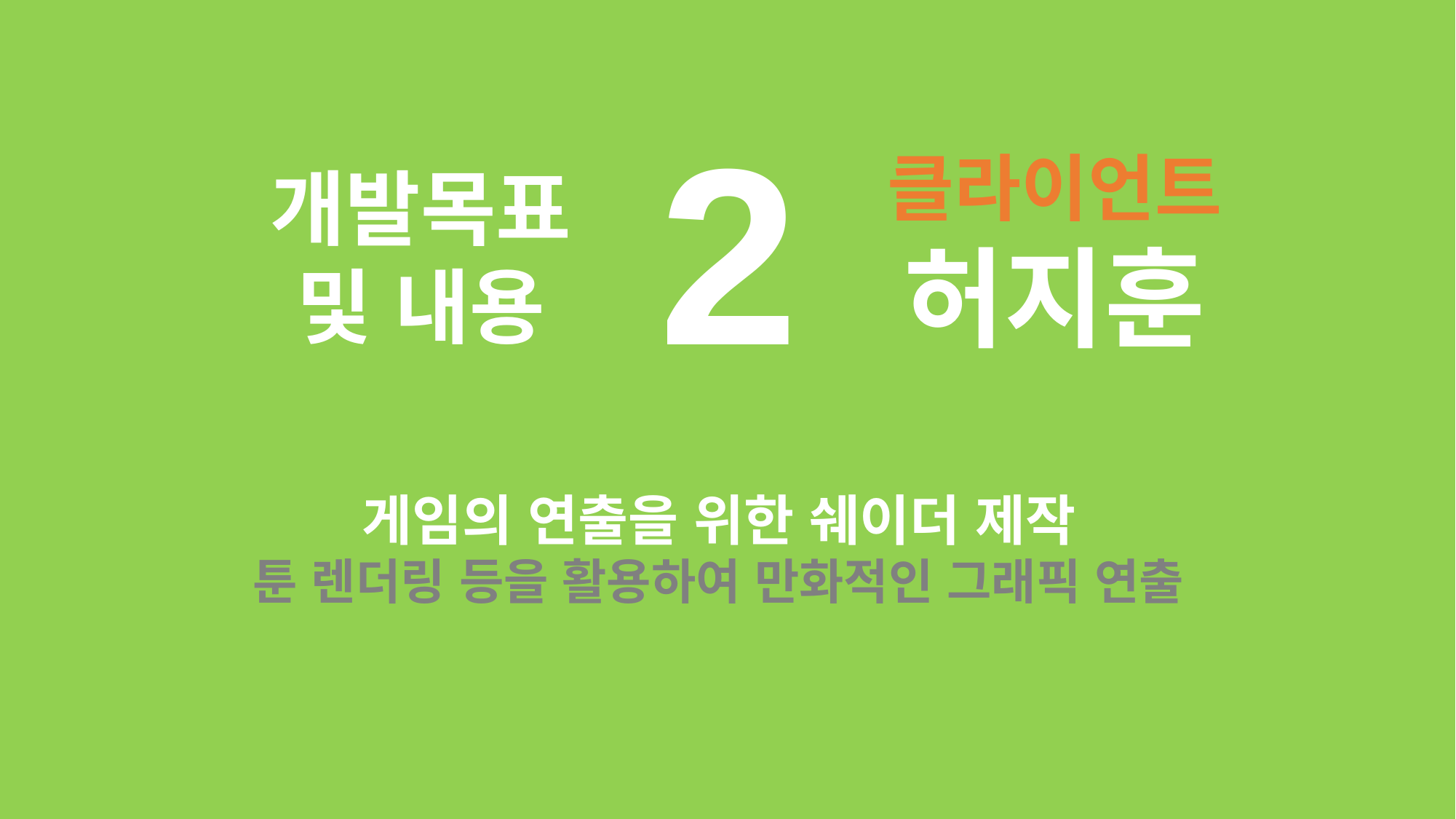

2
클라이언트
허지훈
개발목표
및 내용
게임의 연출을 위한 쉐이더 제작
툰 렌더링 등을 활용하여 만화적인 그래픽 연출